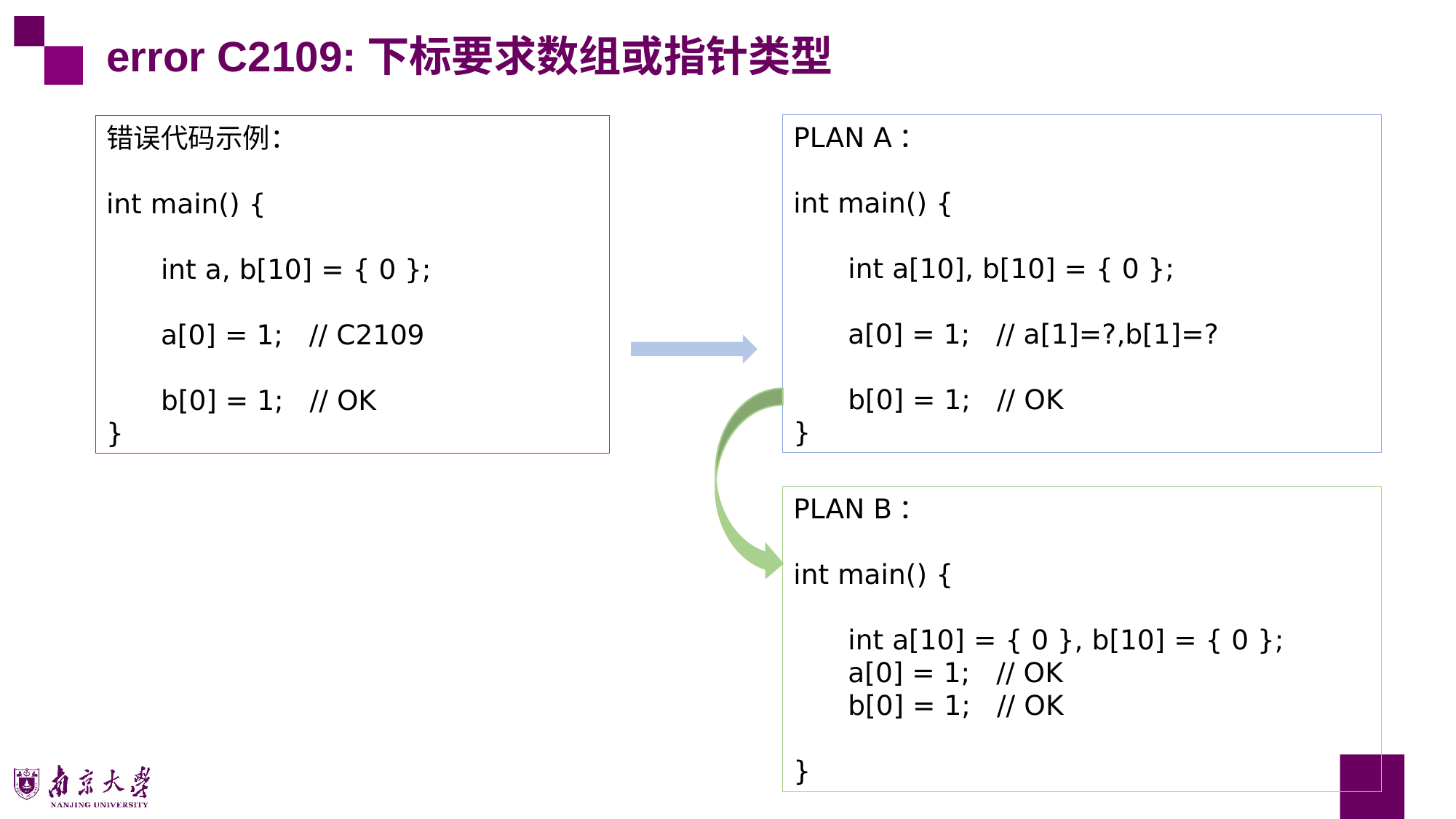

error C2109:下标要求数组或指针类型
PLAN A：

int main() {

int a[10], b[10] = { 0 };

a[0] = 1;   // a[1]=?,b[1]=?

b[0] = 1;   // OK
}
错误代码示例：

int main() {

int a, b[10] = { 0 };

a[0] = 1;   // C2109

b[0] = 1;   // OK
}

PLAN B：

int main() {

int a[10] = { 0 }, b[10] = { 0 };
a[0] = 1;   // OK
b[0] = 1;   // OK

}
12